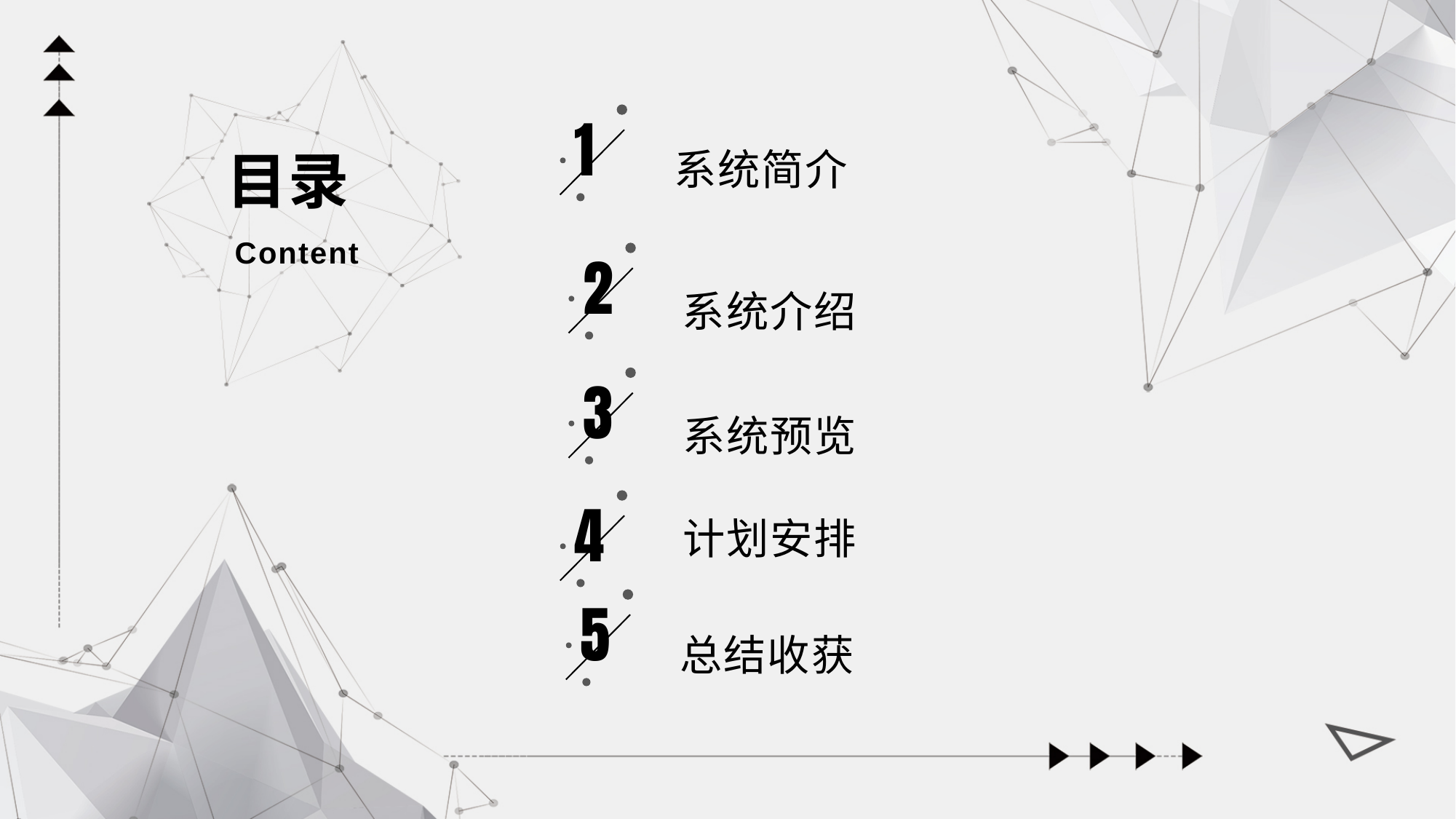

1
系统简介

目录
Content

2

系统介绍

3

系统预览

4

计划安排

5

总结收获